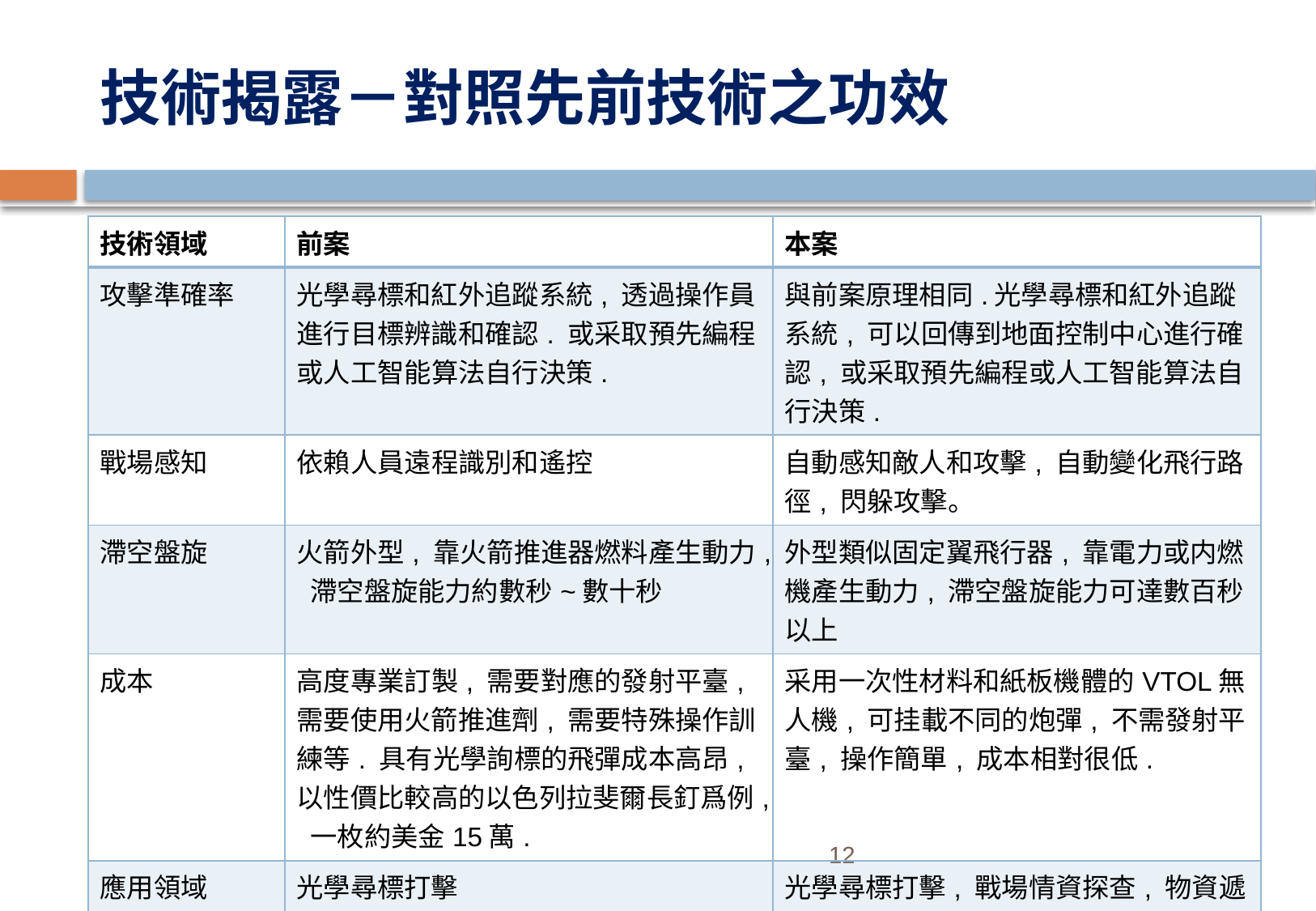

# 技術揭露－對照先前技術之功效
| 技術領域 | 前案 | 本案 |
| --- | --- | --- |
| 攻擊準確率 | 光學尋標和紅外追蹤系統, 透過操作員進行目標辨識和確認. 或采取預先編程或人工智能算法自行決策. | 與前案原理相同.光學尋標和紅外追蹤系統, 可以回傳到地面控制中心進行確認, 或采取預先編程或人工智能算法自行決策. |
| 戰場感知 | 依賴人員遠程識別和遙控 | 自動感知敵人和攻擊, 自動變化飛行路徑, 閃躲攻擊。 |
| 滯空盤旋 | 火箭外型, 靠火箭推進器燃料產生動力, 滯空盤旋能力約數秒~數十秒 | 外型類似固定翼飛行器, 靠電力或内燃機產生動力, 滯空盤旋能力可達數百秒以上 |
| 成本 | 高度專業訂製, 需要對應的發射平臺, 需要使用火箭推進劑, 需要特殊操作訓練等. 具有光學詢標的飛彈成本高昂, 以性價比較高的以色列拉斐爾長釘爲例, 一枚約美金15萬. | 采用一次性材料和紙板機體的VTOL無人機, 可挂載不同的炮彈, 不需發射平臺, 操作簡單, 成本相對很低. |
| 應用領域 | 光學尋標打擊 | 光學尋標打擊, 戰場情資探查, 物資遞送 |

12